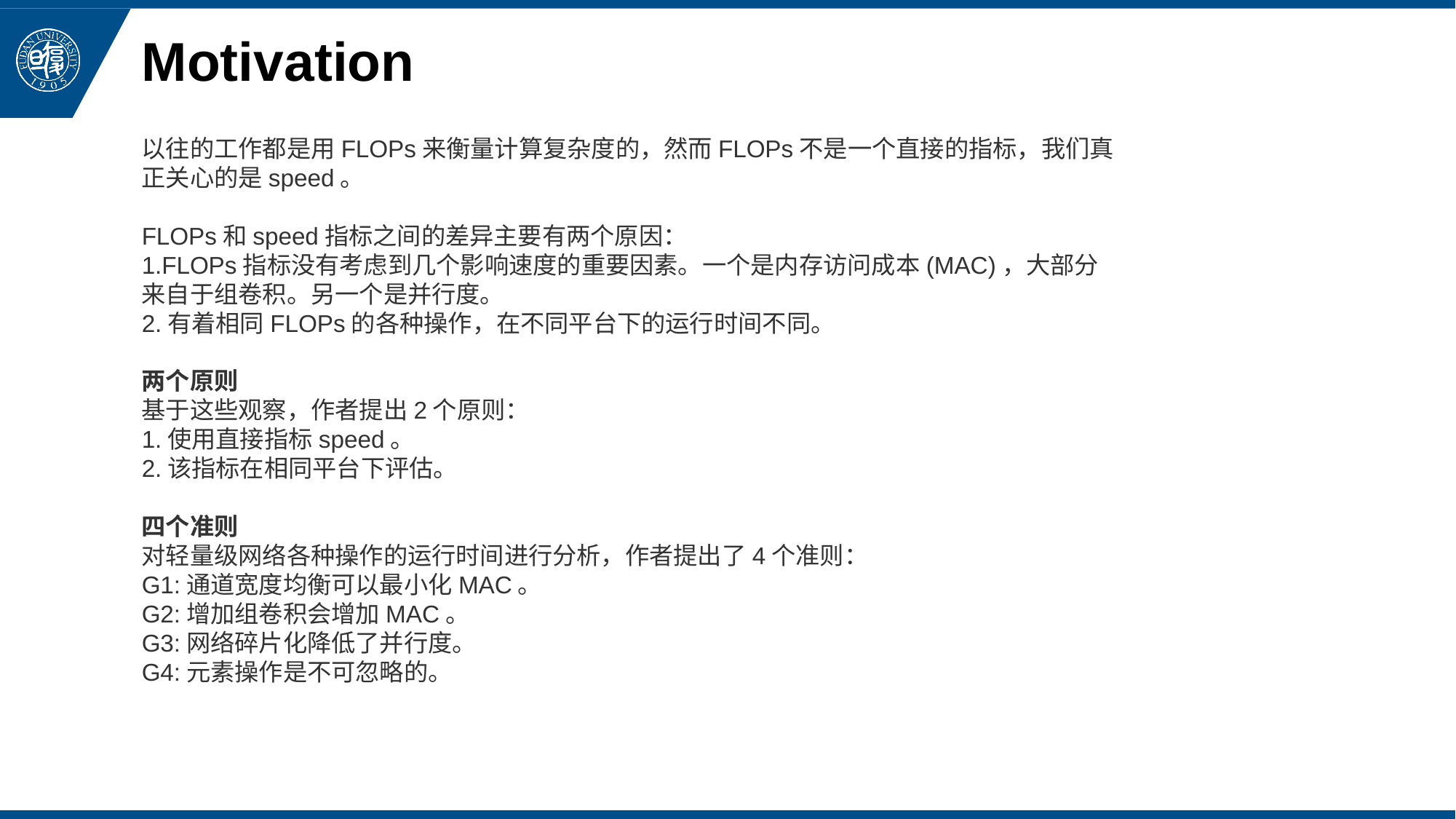

# Motivation
以往的工作都是用FLOPs来衡量计算复杂度的，然而FLOPs不是一个直接的指标，我们真正关心的是speed。

FLOPs和speed指标之间的差异主要有两个原因：
1.FLOPs指标没有考虑到几个影响速度的重要因素。一个是内存访问成本(MAC)，大部分来自于组卷积。另一个是并行度。
2.有着相同FLOPs的各种操作，在不同平台下的运行时间不同。

两个原则
基于这些观察，作者提出2个原则：
1.使用直接指标speed。
2.该指标在相同平台下评估。

四个准则
对轻量级网络各种操作的运行时间进行分析，作者提出了4个准则：
G1:通道宽度均衡可以最小化MAC。
G2:增加组卷积会增加MAC。
G3:网络碎片化降低了并行度。
G4:元素操作是不可忽略的。